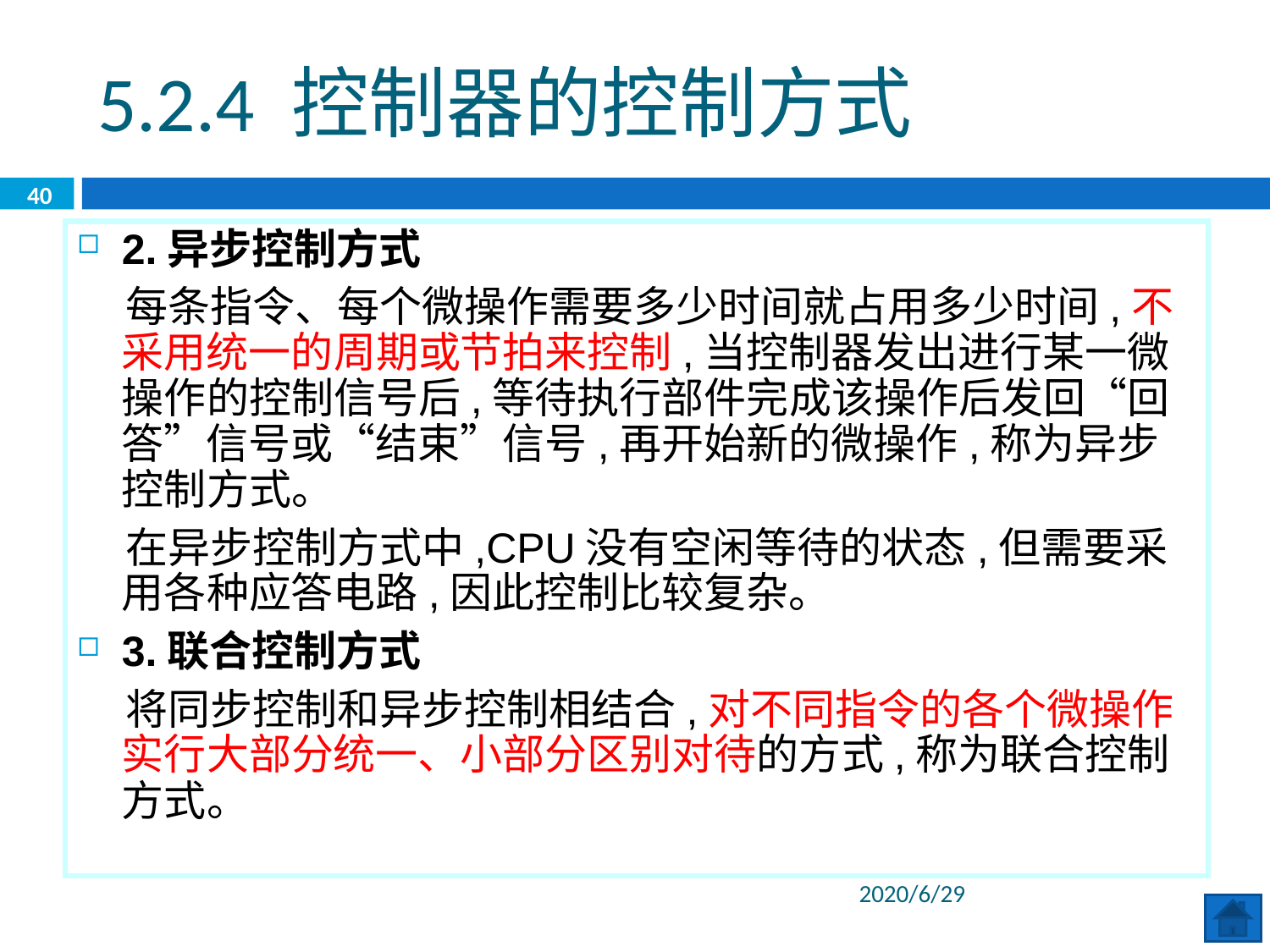

5.2.4 控制器的控制方式
40
2.异步控制方式
    每条指令、每个微操作需要多少时间就占用多少时间,不采用统一的周期或节拍来控制,当控制器发出进行某一微操作的控制信号后,等待执行部件完成该操作后发回“回答”信号或“结束”信号,再开始新的微操作,称为异步控制方式。
    在异步控制方式中,CPU没有空闲等待的状态,但需要采用各种应答电路,因此控制比较复杂。
3.联合控制方式
    将同步控制和异步控制相结合,对不同指令的各个微操作实行大部分统一、小部分区别对待的方式,称为联合控制方式。
2020/6/29